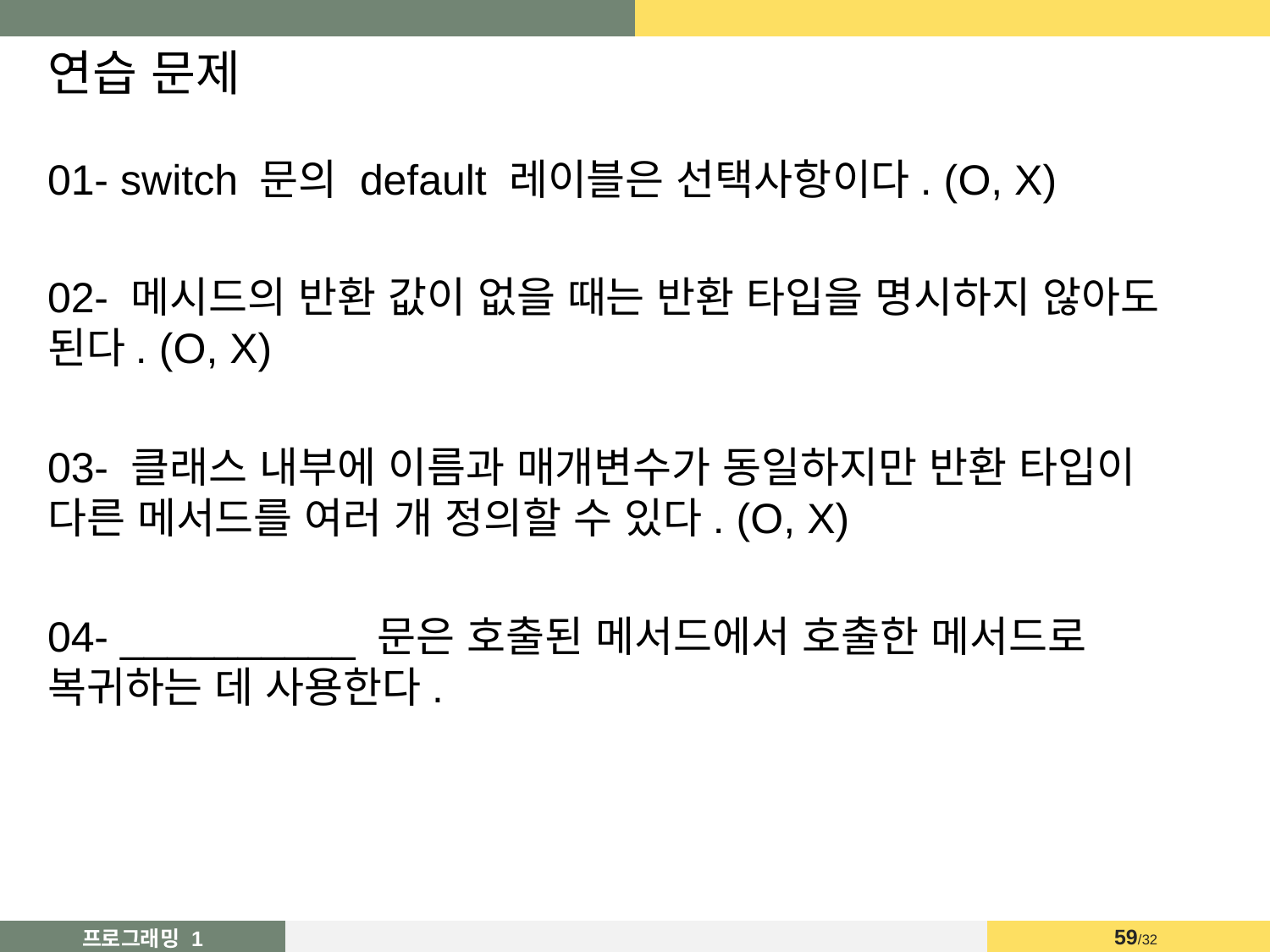

# 연습 문제
01- switch 문의 default 레이블은 선택사항이다. (O, X)

02- 메시드의 반환 값이 없을 때는 반환 타입을 명시하지 않아도 된다. (O, X)

03- 클래스 내부에 이름과 매개변수가 동일하지만 반환 타입이 다른 메서드를 여러 개 정의할 수 있다. (O, X)

04- __________ 문은 호출된 메서드에서 호출한 메서드로 복귀하는 데 사용한다.